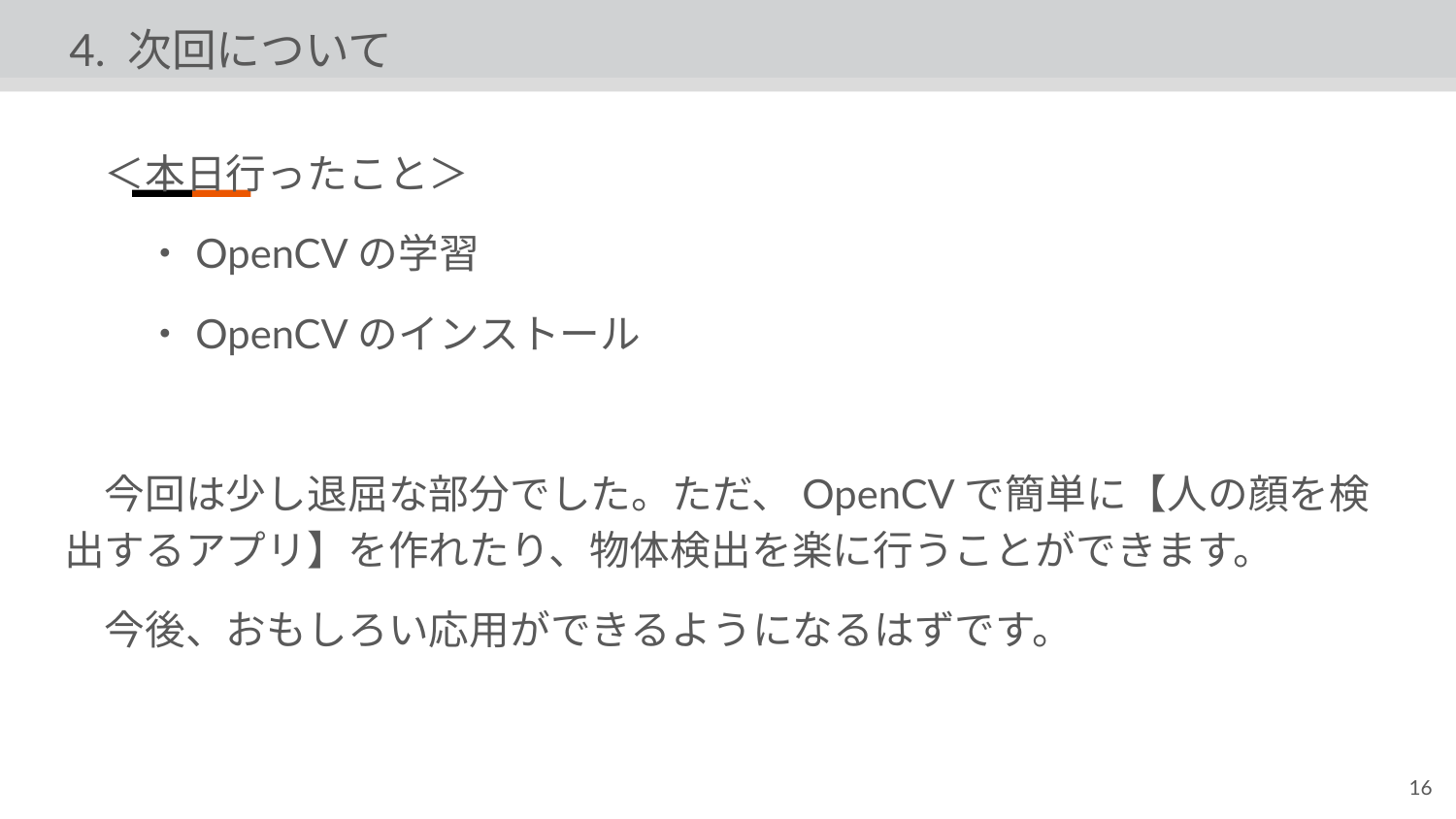

4. 次回について
　＜本日行ったこと＞
　　・OpenCVの学習
　　・OpenCVのインストール

　今回は少し退屈な部分でした。ただ、OpenCVで簡単に【人の顔を検出するアプリ】を作れたり、物体検出を楽に行うことができます。
　今後、おもしろい応用ができるようになるはずです。
16